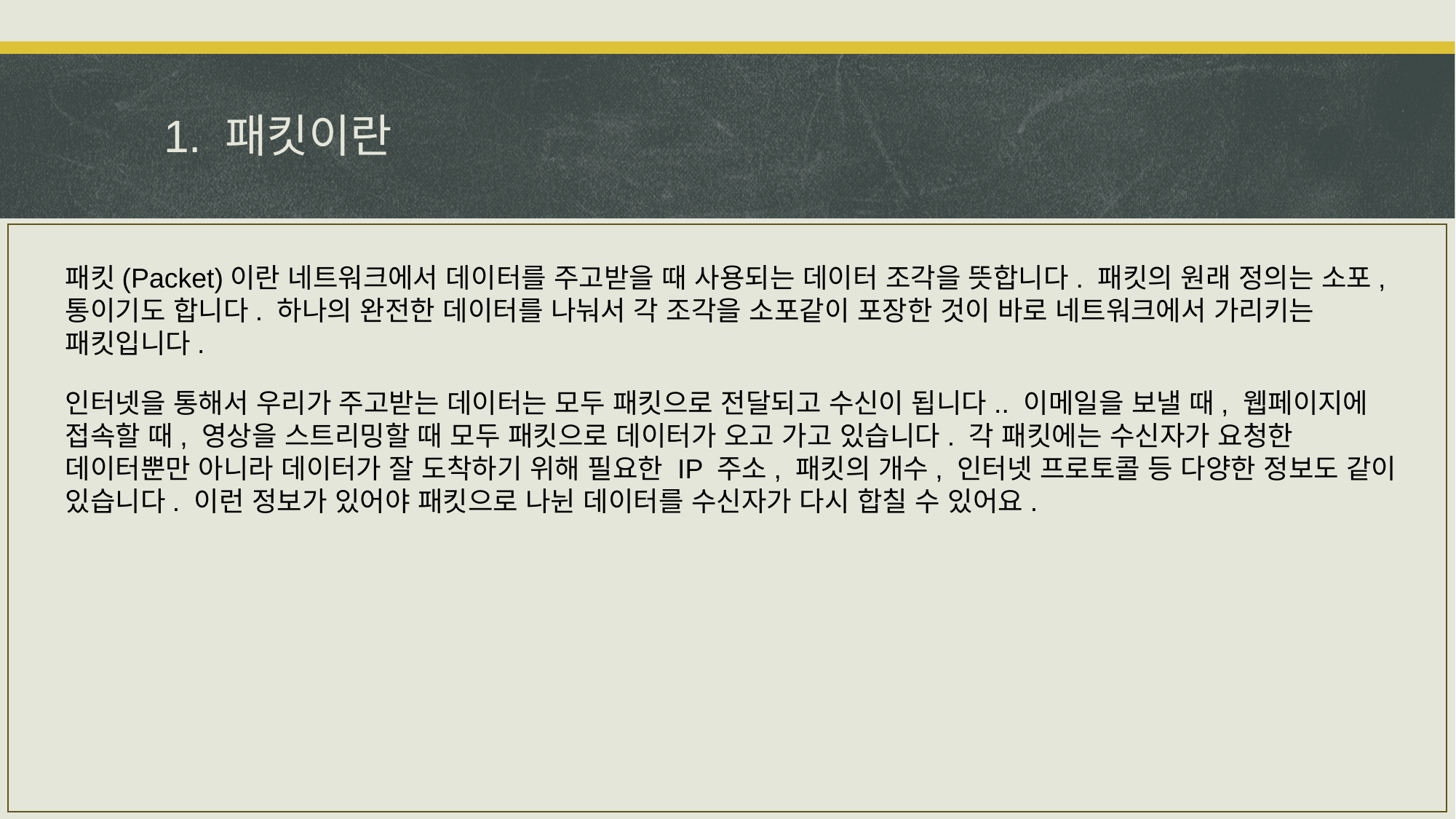

# 1. 패킷이란

패킷(Packet)이란 네트워크에서 데이터를 주고받을 때 사용되는 데이터 조각을 뜻합니다. 패킷의 원래 정의는 소포, 통이기도 합니다. 하나의 완전한 데이터를 나눠서 각 조각을 소포같이 포장한 것이 바로 네트워크에서 가리키는 패킷입니다.
인터넷을 통해서 우리가 주고받는 데이터는 모두 패킷으로 전달되고 수신이 됩니다.. 이메일을 보낼 때, 웹페이지에 접속할 때, 영상을 스트리밍할 때 모두 패킷으로 데이터가 오고 가고 있습니다. 각 패킷에는 수신자가 요청한 데이터뿐만 아니라 데이터가 잘 도착하기 위해 필요한 IP 주소, 패킷의 개수, 인터넷 프로토콜 등 다양한 정보도 같이 있습니다. 이런 정보가 있어야 패킷으로 나뉜 데이터를 수신자가 다시 합칠 수 있어요.